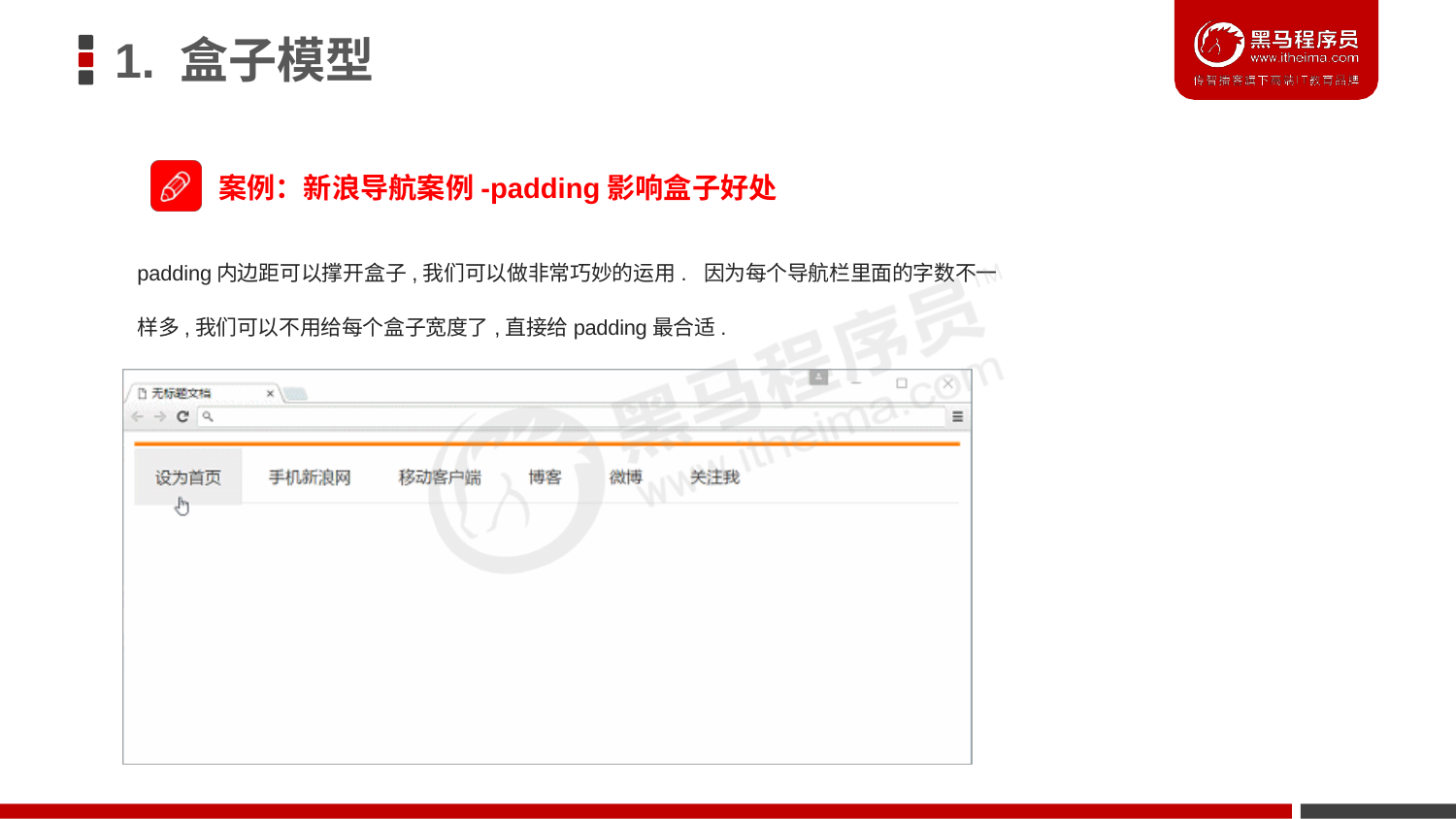

# 1. 盒子模型

案例：新浪导航案例-padding影响盒子好处

padding内边距可以撑开盒子,我们可以做非常巧妙的运用.  因为每个导航栏里面的字数不一样多,我们可以不用给每个盒子宽度了,直接给padding最合适.